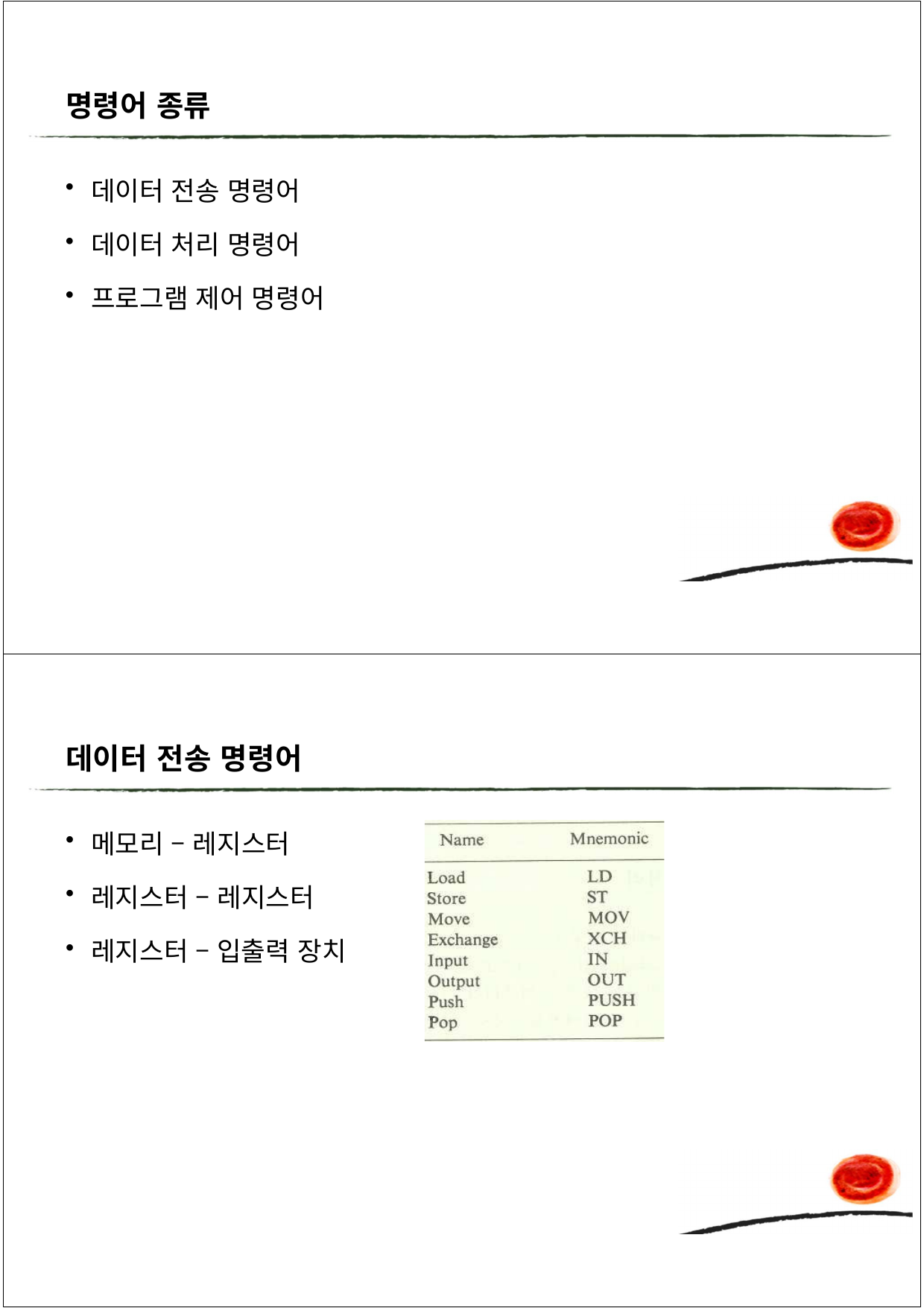

명령어 종류

데이터 전송 명령어
데이터 처리 명령어
프로그램 제어 명령어

데이터 전송 명령어

메모리 – 레지스터
레지스터 – 레지스터
레지스터 – 입출력 장치